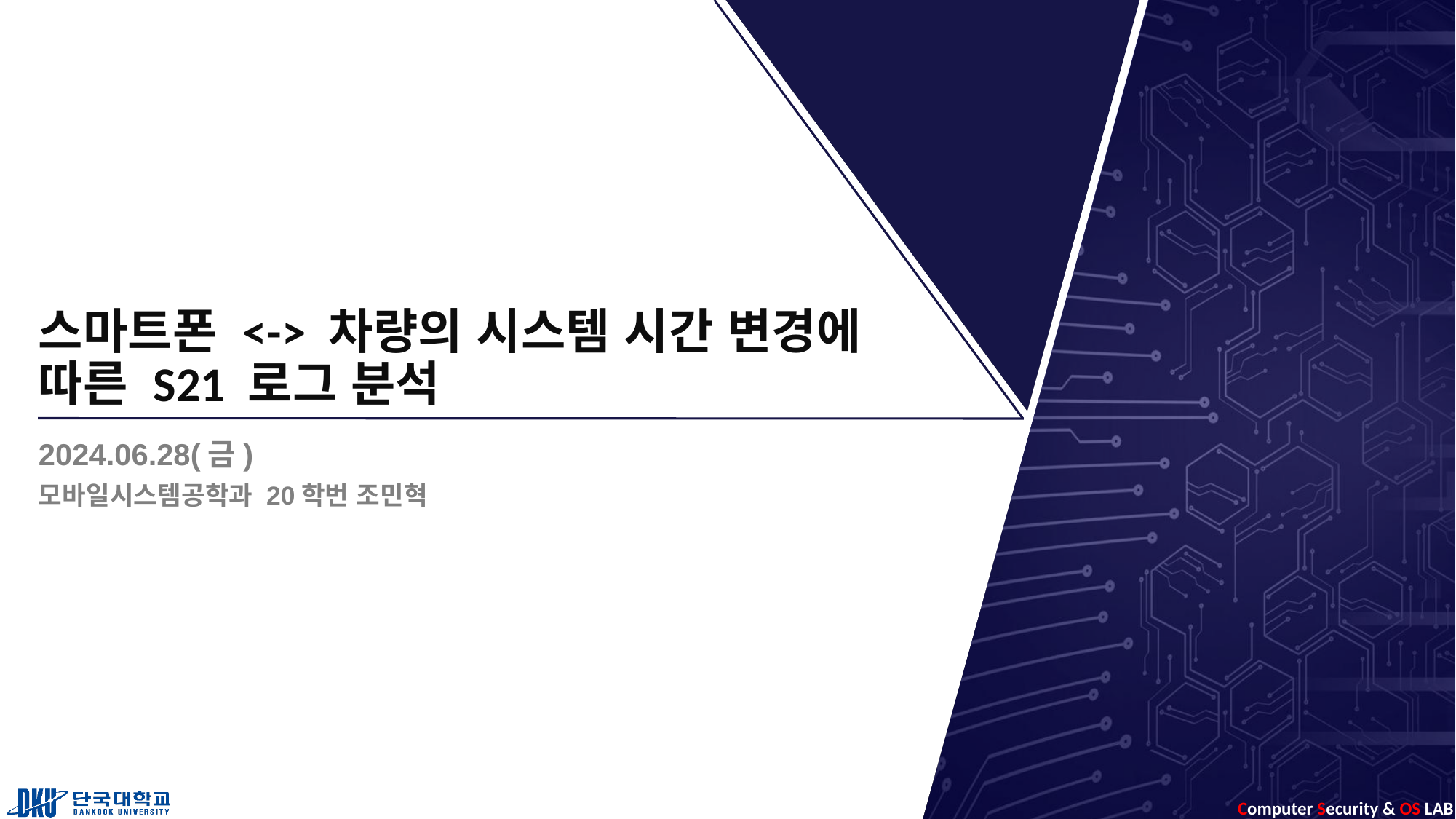

# 스마트폰 <-> 차량의 시스템 시간 변경에 따른 S21 로그 분석
2024.06.28(금)
모바일시스템공학과 20학번 조민혁